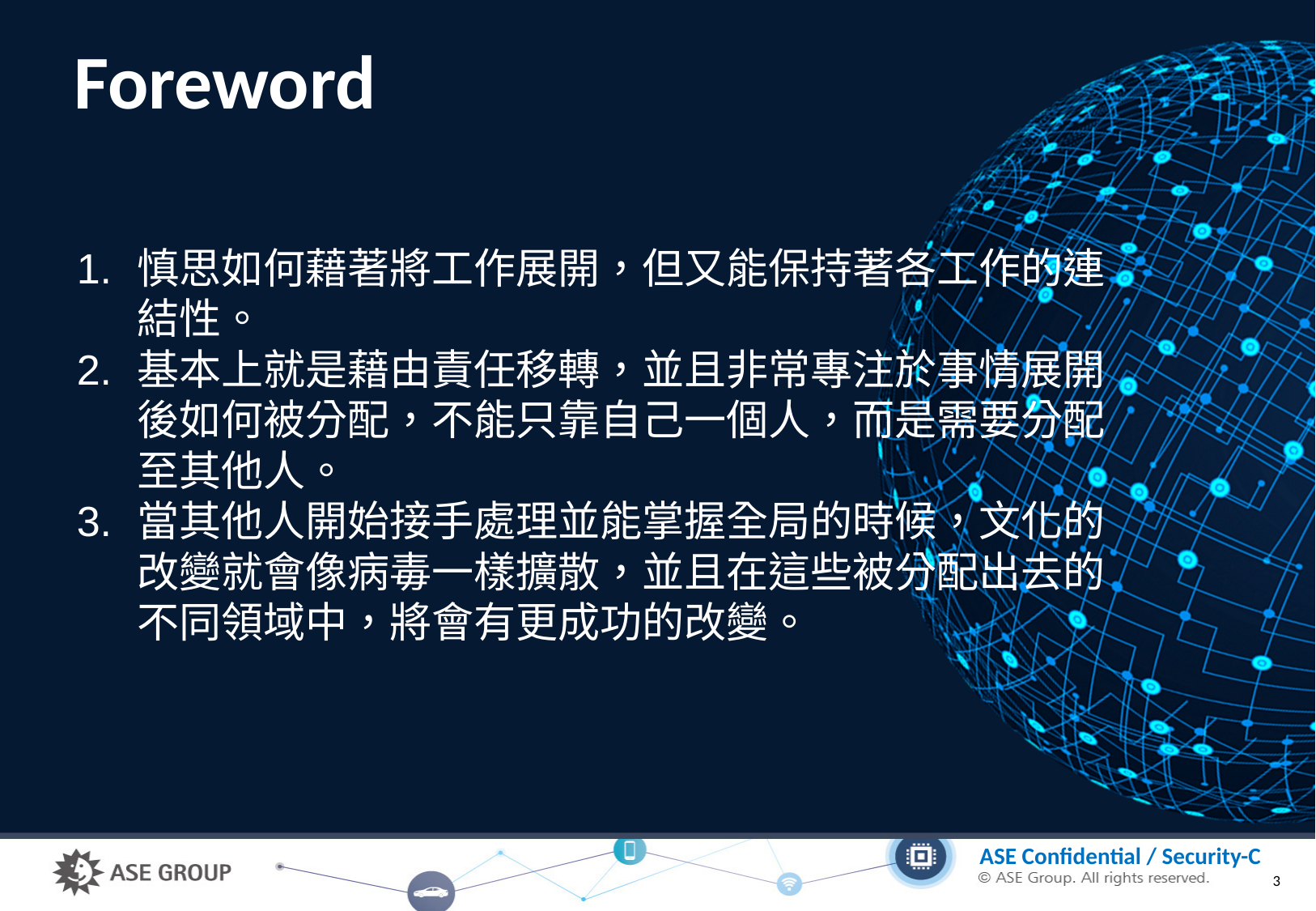

# Foreword
慎思如何藉著將工作展開，但又能保持著各工作的連結性。
基本上就是藉由責任移轉，並且非常專注於事情展開後如何被分配，不能只靠自己一個人，而是需要分配至其他人。
當其他人開始接手處理並能掌握全局的時候，文化的改變就會像病毒一樣擴散，並且在這些被分配出去的不同領域中，將會有更成功的改變。